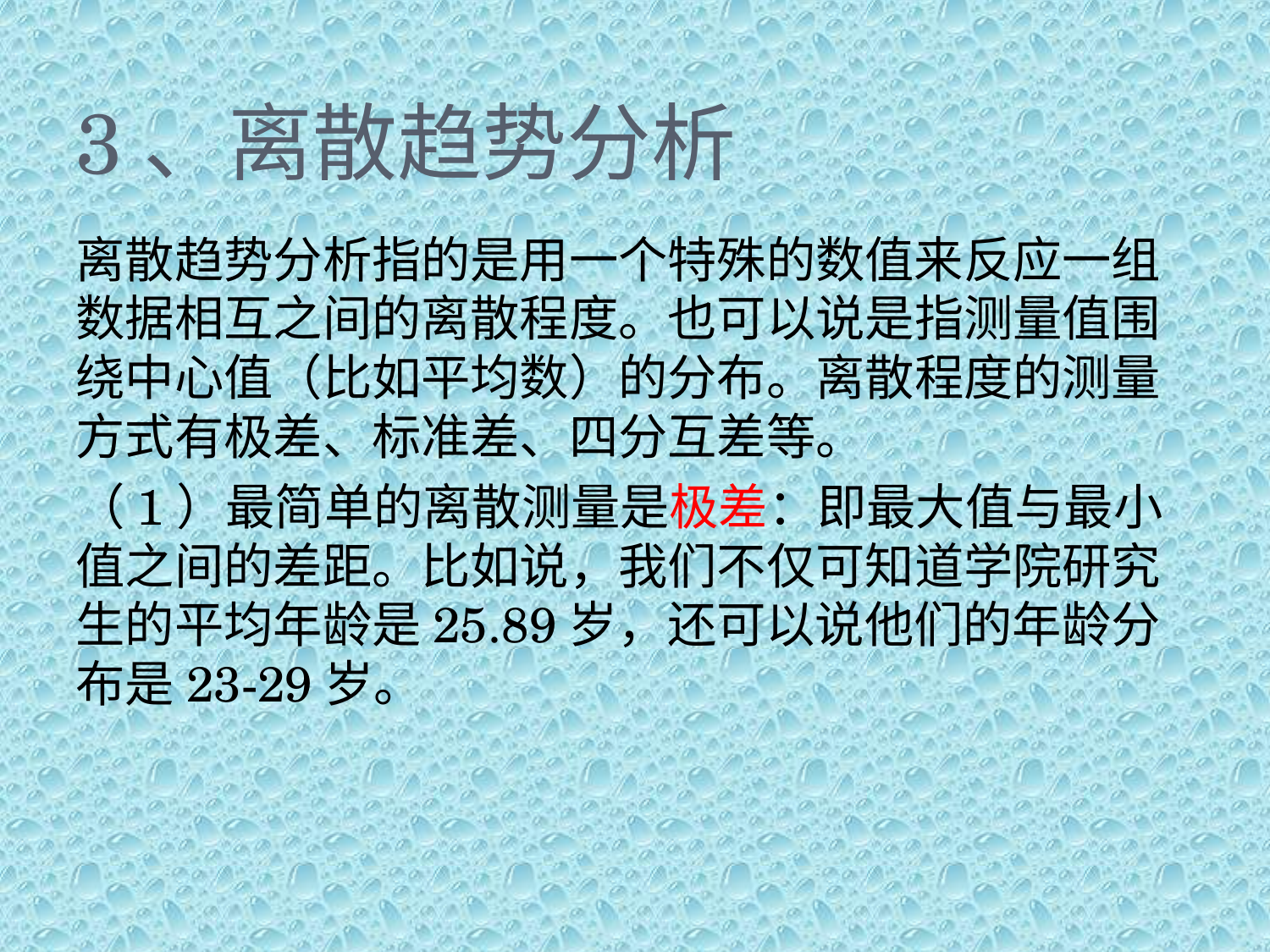

# 3、离散趋势分析
离散趋势分析指的是用一个特殊的数值来反应一组数据相互之间的离散程度。也可以说是指测量值围绕中心值（比如平均数）的分布。离散程度的测量方式有极差、标准差、四分互差等。
（1）最简单的离散测量是极差：即最大值与最小值之间的差距。比如说，我们不仅可知道学院研究生的平均年龄是25.89岁，还可以说他们的年龄分布是23-29岁。